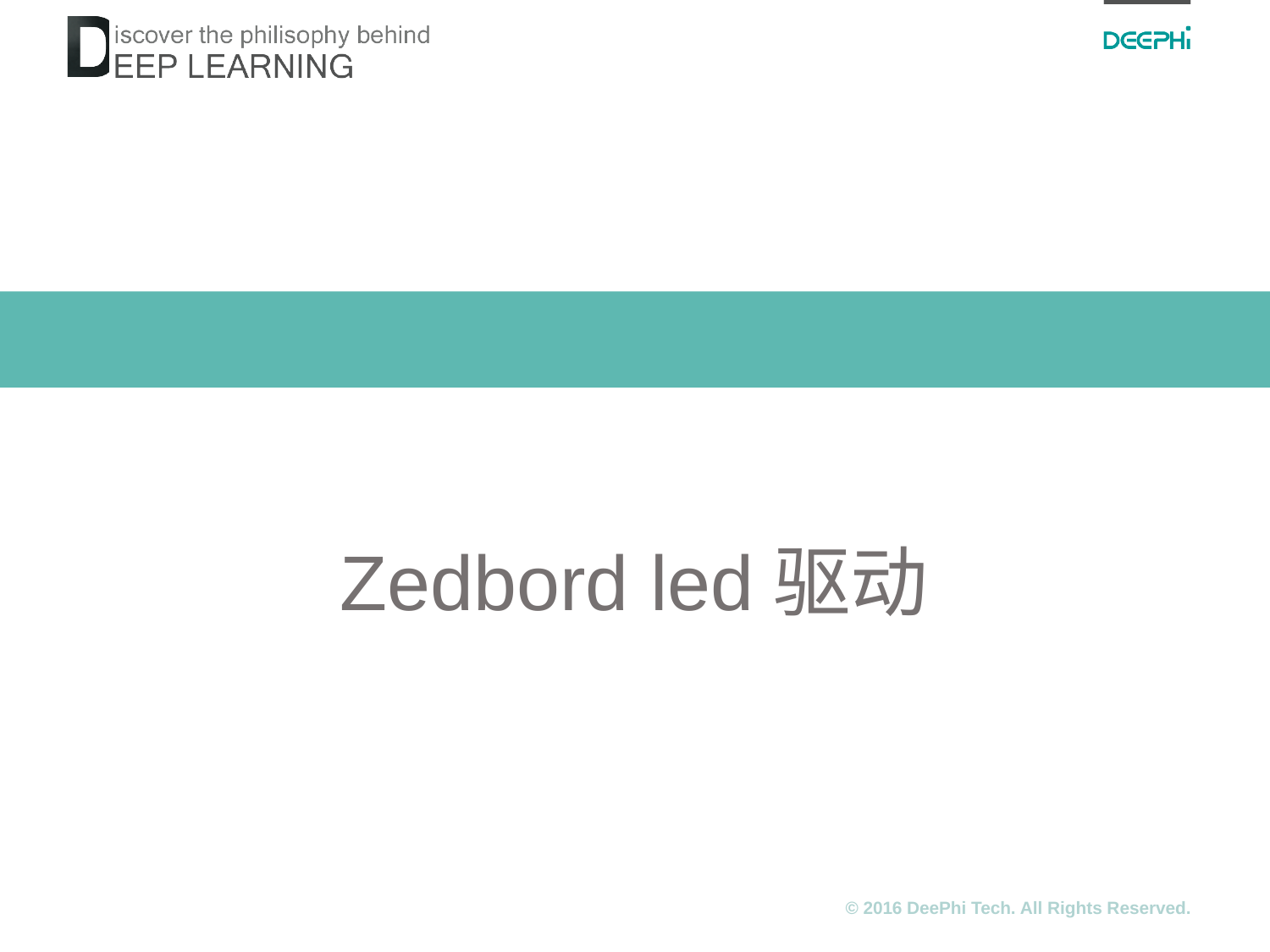

# Zedbord led驱动
© 2016 DeePhi Tech. All Rights Reserved.